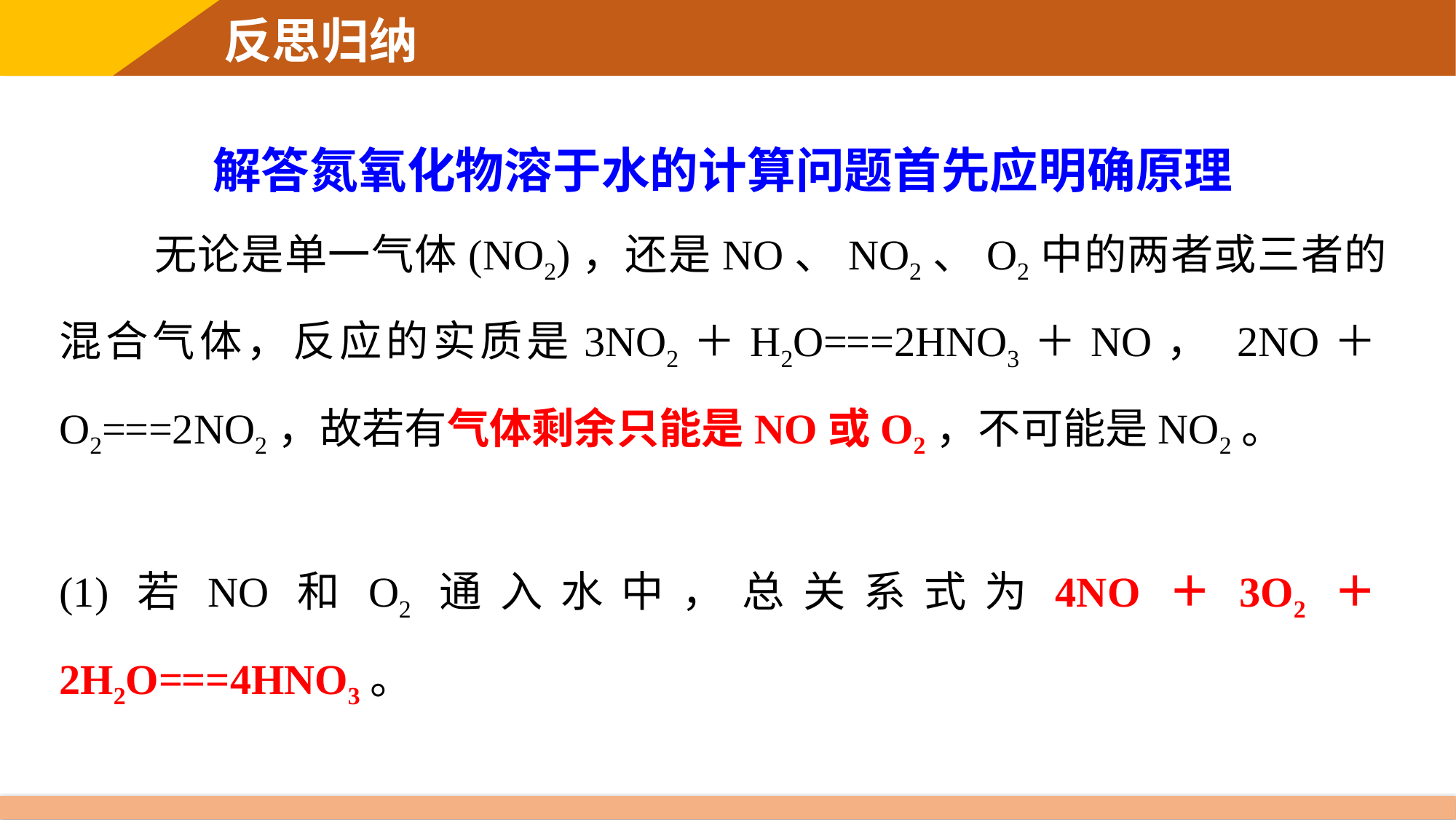

解答氮氧化物溶于水的计算问题首先应明确原理
        无论是单一气体(NO2)，还是NO、NO2、O2中的两者或三者的混合气体，反应的实质是3NO2＋H2O===2HNO3＋NO， 2NO＋O2===2NO2，故若有气体剩余只能是NO或O2，不可能是NO2。

(1)若NO和O2通入水中，总关系式为4NO＋3O2＋2H2O===4HNO3。

(2)若NO2和O2通入水中，总关系式为4NO2＋O2＋2H2O===4HNO3。